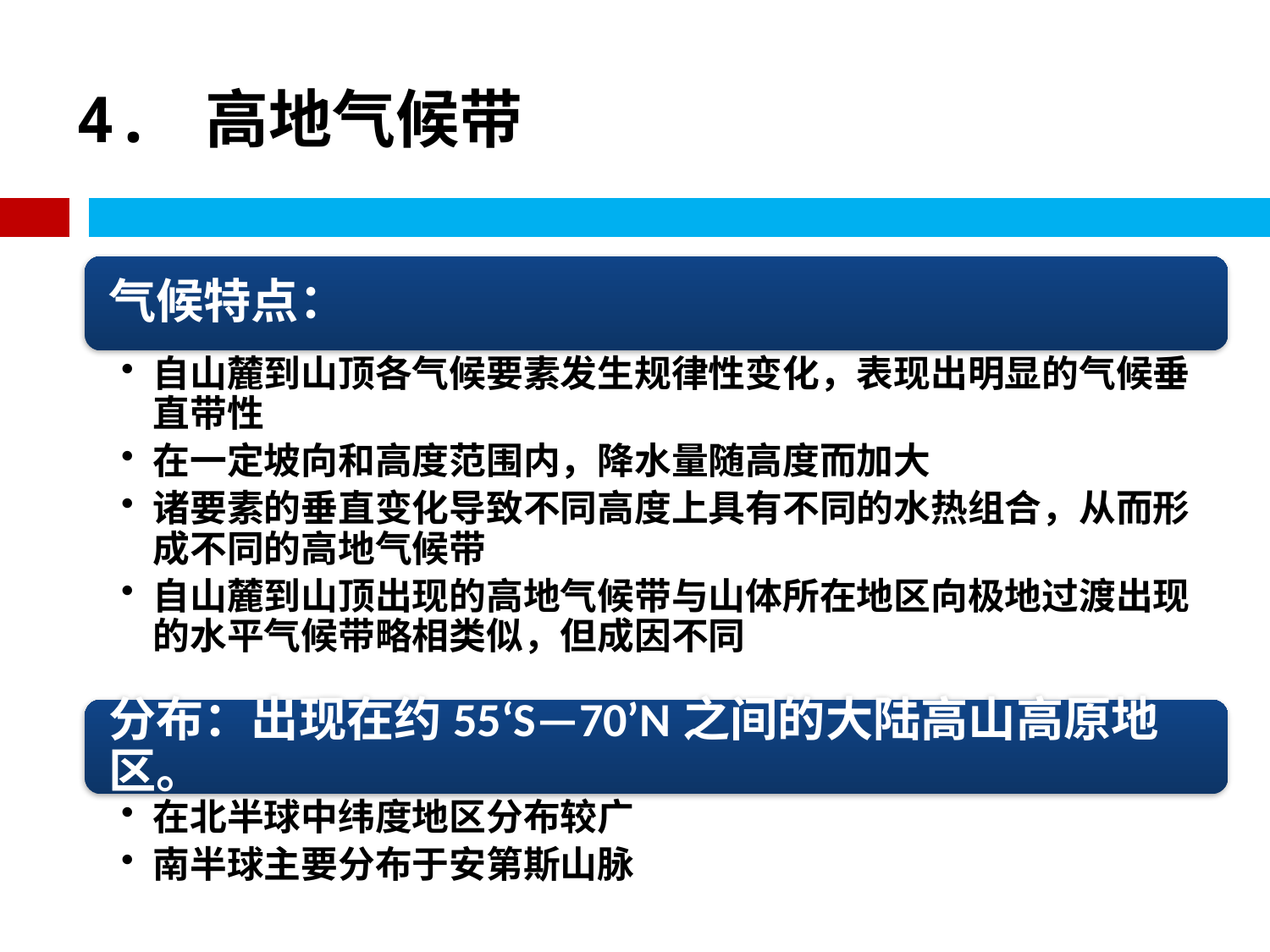

# 4. 高地气候带
气候特点：
自山麓到山顶各气候要素发生规律性变化，表现出明显的气候垂直带性
在一定坡向和高度范围内，降水量随高度而加大
诸要素的垂直变化导致不同高度上具有不同的水热组合，从而形成不同的高地气候带
自山麓到山顶出现的高地气候带与山体所在地区向极地过渡出现的水平气候带略相类似，但成因不同
分布：出现在约55‘S—70’N之间的大陆高山高原地区。
在北半球中纬度地区分布较广
南半球主要分布于安第斯山脉